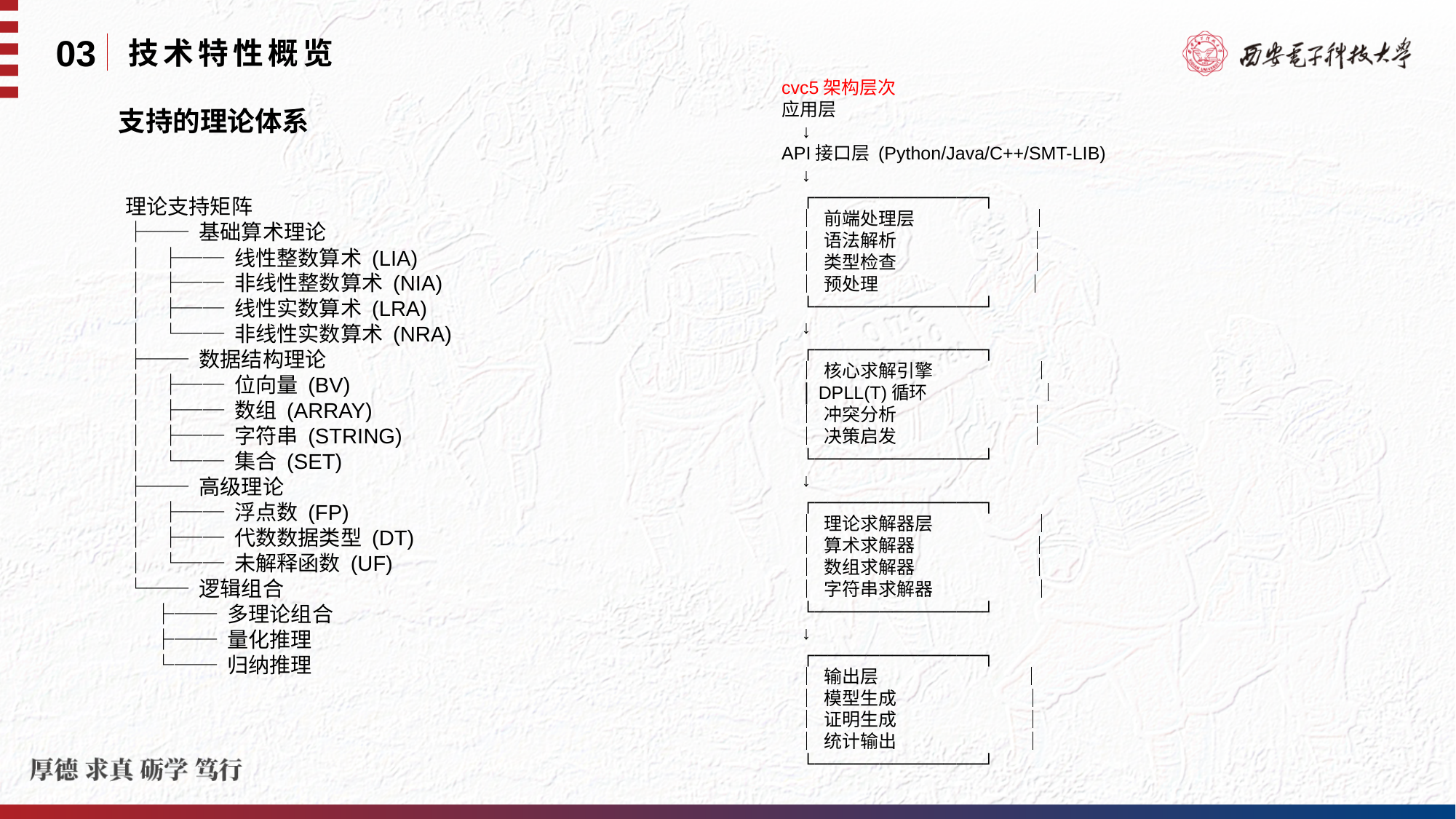

03
技术特性概览
cvc5架构层次
应用层
    ↓
API接口层 (Python/Java/C++/SMT-LIB)
    ↓
    ┌─────────────┐
    │ 前端处理层                             │
    │ 语法解析                                 │
    │ 类型检查                                 │
    │ 预处理                                     │
    └─────────────┘
    ↓
    ┌─────────────┐
    │ 核心求解引擎                         │
    │ DPLL(T)循环                            │
    │ 冲突分析                                 │
    │ 决策启发                                 │
    └─────────────┘
    ↓
    ┌─────────────┐
    │ 理论求解器层                         │
    │ 算术求解器                             │
    │ 数组求解器                             │
    │ 字符串求解器                         │
    └─────────────┘
    ↓
    ┌─────────────┐
    │ 输出层                                    │
    │ 模型生成                                │
    │ 证明生成                                │
    │ 统计输出                                │
    └─────────────┘
支持的理论体系
理论支持矩阵
├── 基础算术理论
│   ├── 线性整数算术 (LIA)
│   ├── 非线性整数算术 (NIA)
│   ├── 线性实数算术 (LRA)
│   └── 非线性实数算术 (NRA)
├── 数据结构理论
│   ├── 位向量 (BV)
│   ├── 数组 (ARRAY)
│   ├── 字符串 (STRING)
│   └── 集合 (SET)
├── 高级理论
│   ├── 浮点数 (FP)
│   ├── 代数数据类型 (DT)
│   └── 未解释函数 (UF)
└── 逻辑组合
      ├── 多理论组合
      ├── 量化推理
      └── 归纳推理